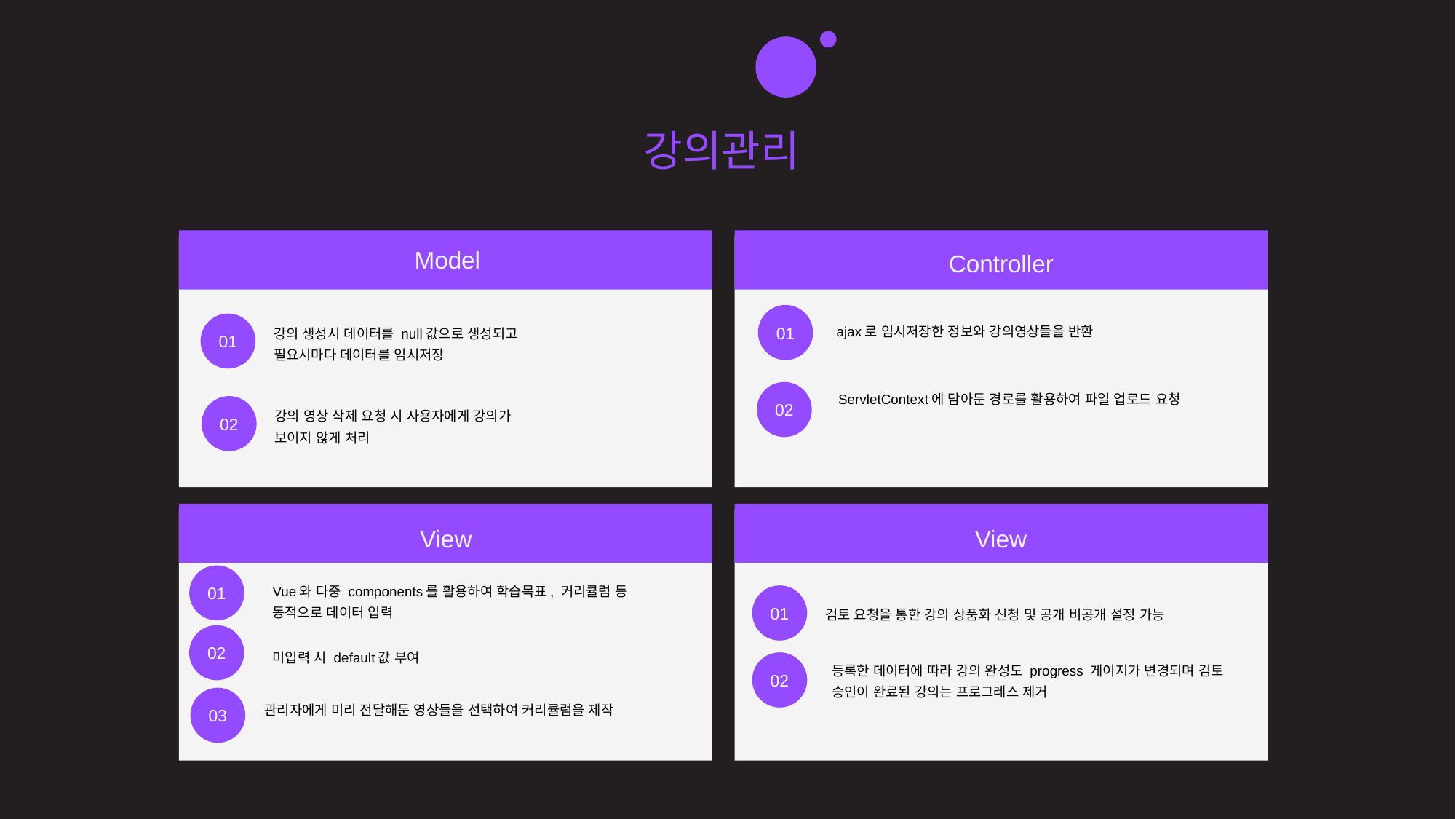

41 / 60

eduZino - 신지환
강의관리
[강사]

Model
Controller

01
01
ajax로 임시저장한 정보와 강의영상들을 반환
강의 생성시 데이터를 null값으로 생성되고
필요시마다 데이터를 임시저장
02
ServletContext에 담아둔 경로를 활용하여 파일 업로드 요청
02
강의 영상 삭제 요청 시 사용자에게 강의가
보이지 않게 처리

View

View
01
Vue와 다중 components를 활용하여 학습목표, 커리큘럼 등
동적으로 데이터 입력
01
검토 요청을 통한 강의 상품화 신청 및 공개 비공개 설정 가능
02
미입력 시 default값 부여
02
등록한 데이터에 따라 강의 완성도 progress 게이지가 변경되며 검토 승인이 완료된 강의는 프로그레스 제거
03
관리자에게 미리 전달해둔 영상들을 선택하여 커리큘럼을 제작